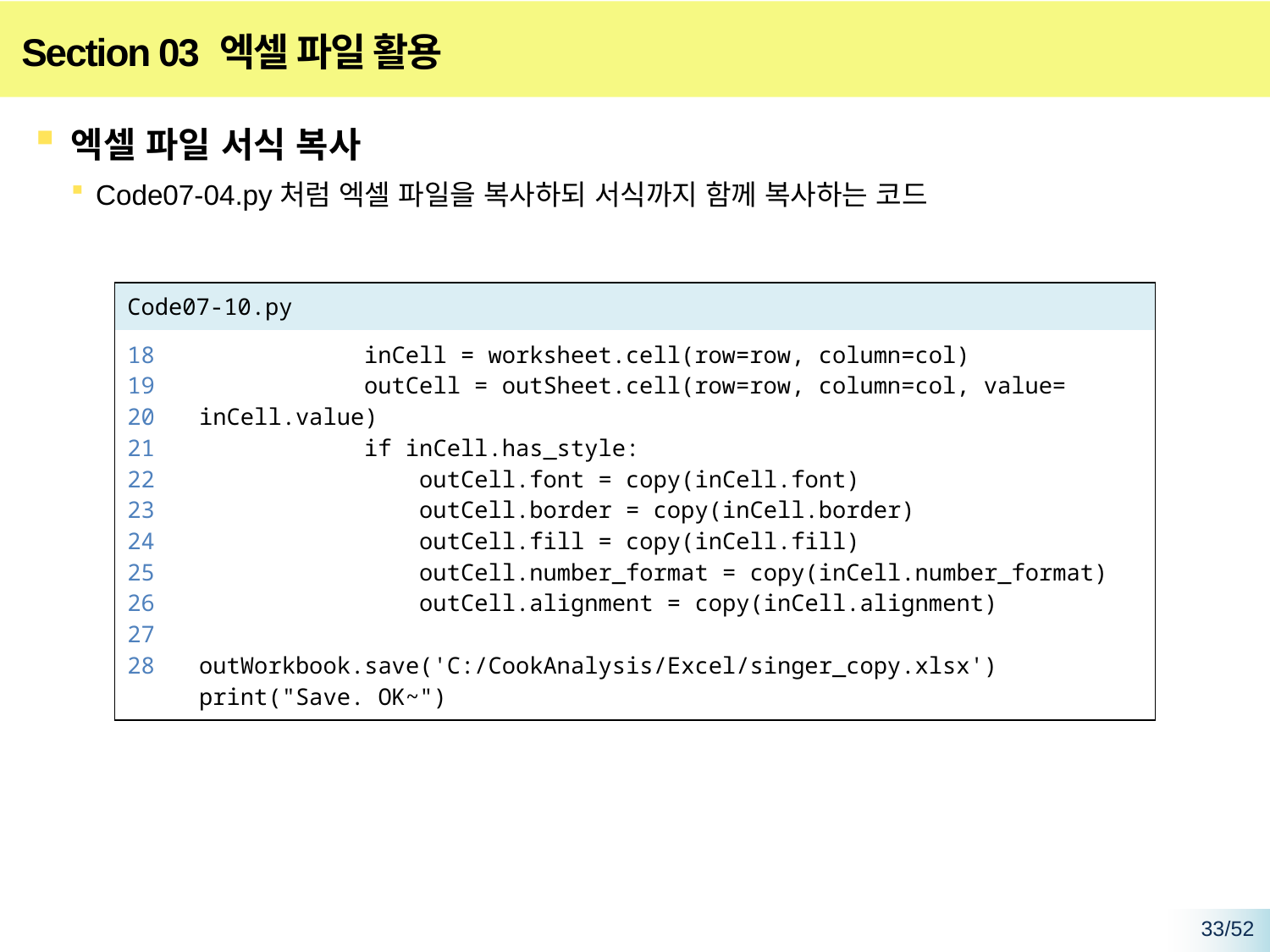

# Section 03 엑셀 파일 활용
엑셀 파일 서식 복사
Code07-04.py처럼 엑셀 파일을 복사하되 서식까지 함께 복사하는 코드
| Code07-10.py |  |
| --- | --- |
| 18 19 20 21 22 23 24 25 26 27 28 | inCell = worksheet.cell(row=row, column=col) outCell = outSheet.cell(row=row, column=col, value= inCell.value) if inCell.has\_style: outCell.font = copy(inCell.font) outCell.border = copy(inCell.border) outCell.fill = copy(inCell.fill) outCell.number\_format = copy(inCell.number\_format) outCell.alignment = copy(inCell.alignment) outWorkbook.save('C:/CookAnalysis/Excel/singer\_copy.xlsx') print("Save. OK~") |